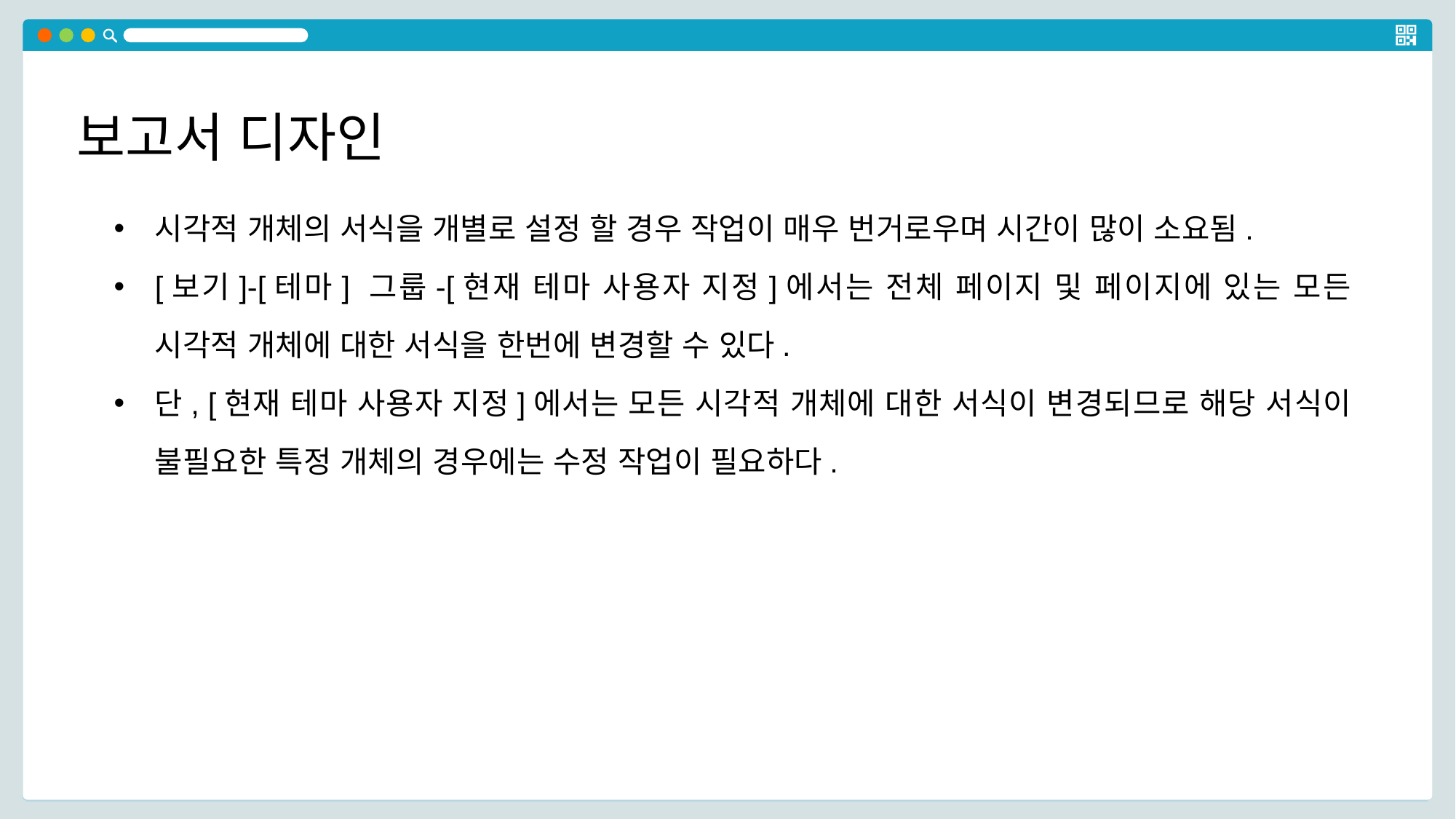

보고서 디자인
시각적 개체의 서식을 개별로 설정 할 경우 작업이 매우 번거로우며 시간이 많이 소요됨.
[보기]-[테마] 그룹-[현재 테마 사용자 지정]에서는 전체 페이지 및 페이지에 있는 모든 시각적 개체에 대한 서식을 한번에 변경할 수 있다.
단, [현재 테마 사용자 지정]에서는 모든 시각적 개체에 대한 서식이 변경되므로 해당 서식이 불필요한 특정 개체의 경우에는 수정 작업이 필요하다.